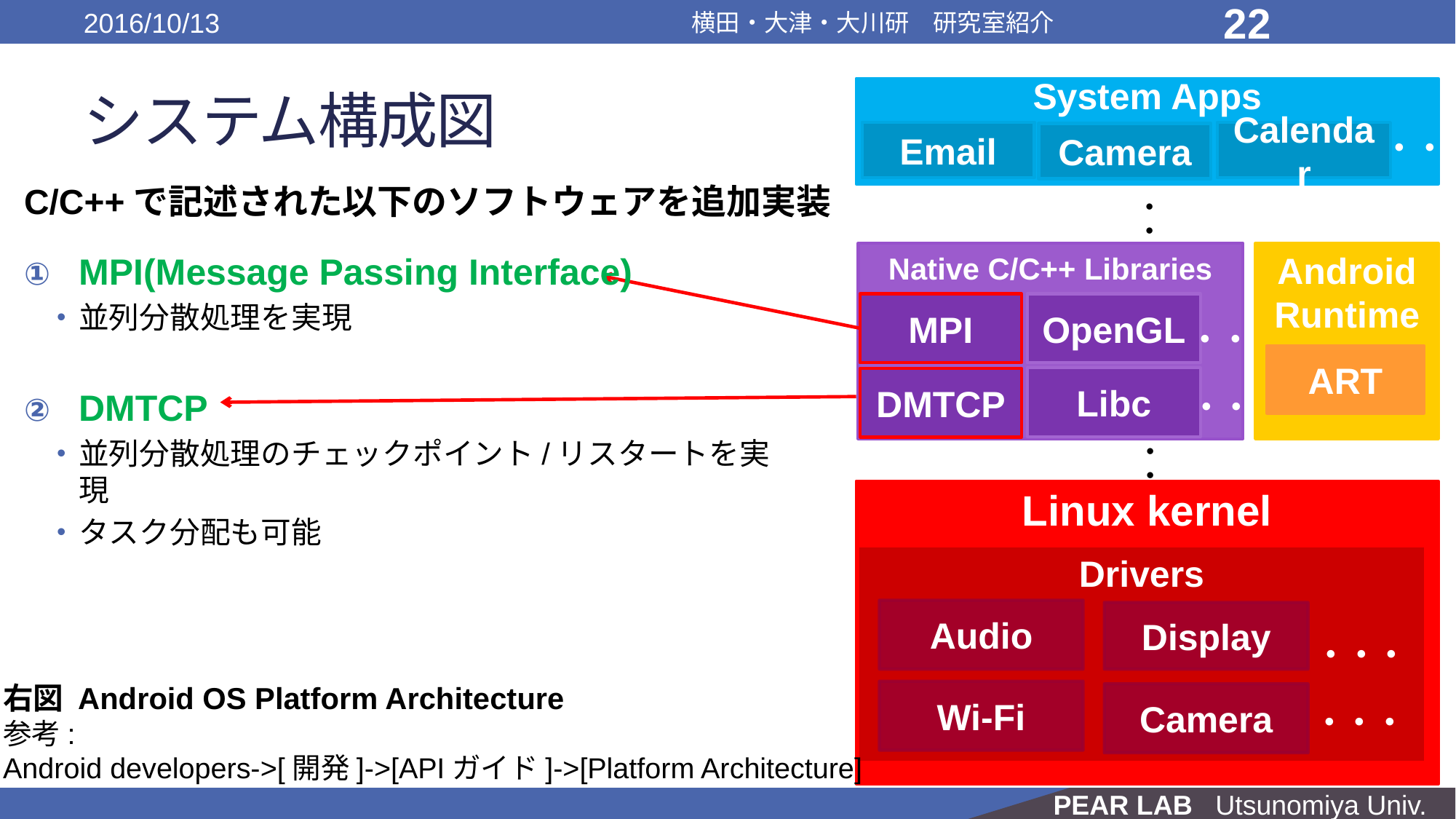

2016/10/13
横田・大津・大川研　研究室紹介
22
# システム構成図
System Apps

Email
Calendar
Camera
・・
C/C++で記述された以下のソフトウェアを追加実装
・・
Native C/C++ Libraries

Android Runtime

MPI(Message Passing Interface)
並列分散処理を実現

DMTCP
並列分散処理のチェックポイント/リスタートを実現
タスク分配も可能

MPI
OpenGL
・・
ART
Libc
DMTCP
・・
・・
Linux kernel

Drivers

Audio
Display
・・・
右図 Android OS Platform Architecture
参考:
Android developers->[開発]->[APIガイド]->[Platform Architecture]
Wi-Fi
Camera
・・・